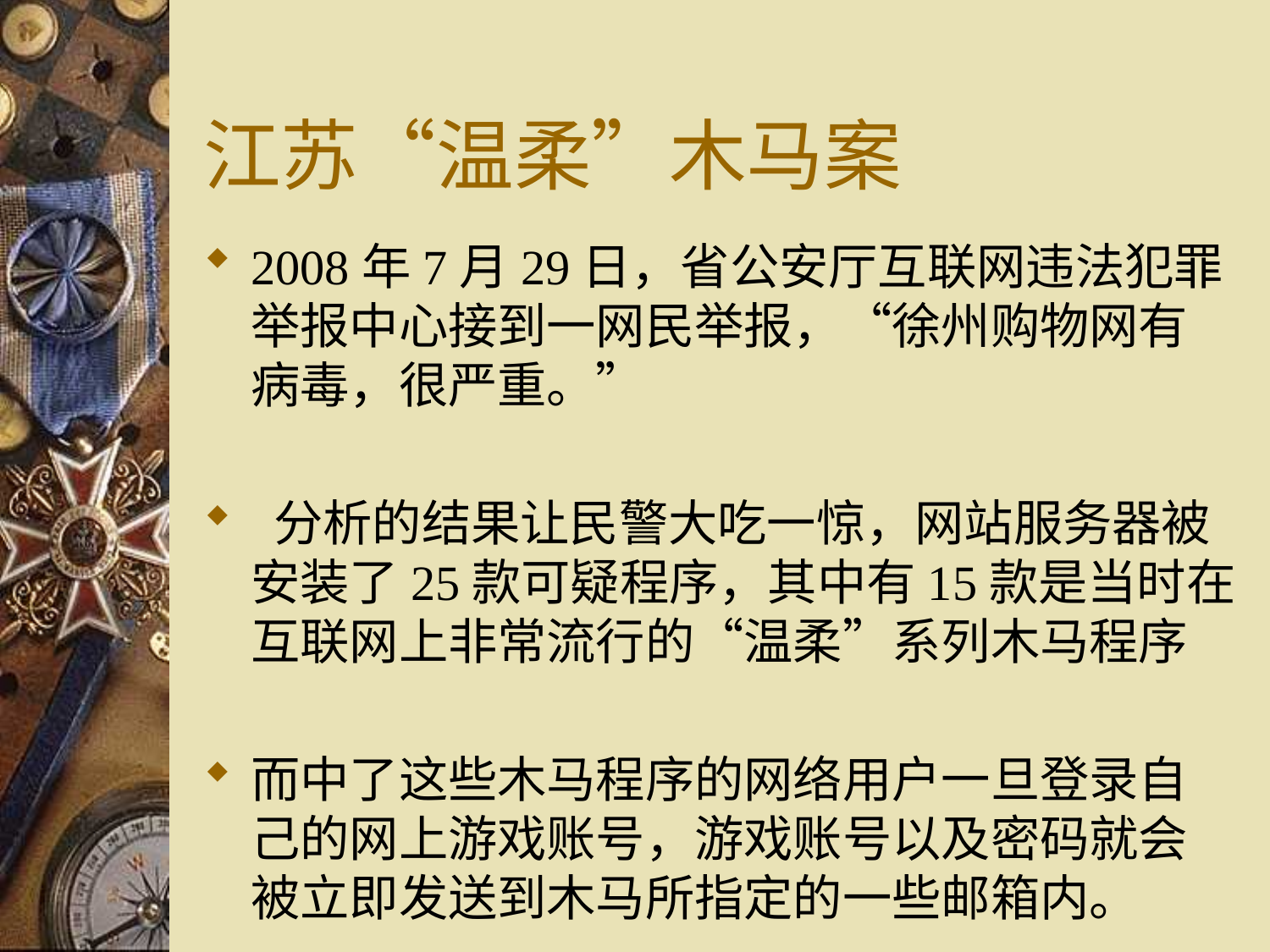

# 江苏“温柔”木马案
2008年7月29日，省公安厅互联网违法犯罪举报中心接到一网民举报，“徐州购物网有病毒，很严重。”

 分析的结果让民警大吃一惊，网站服务器被安装了25款可疑程序，其中有15款是当时在互联网上非常流行的“温柔”系列木马程序

而中了这些木马程序的网络用户一旦登录自己的网上游戏账号，游戏账号以及密码就会被立即发送到木马所指定的一些邮箱内。